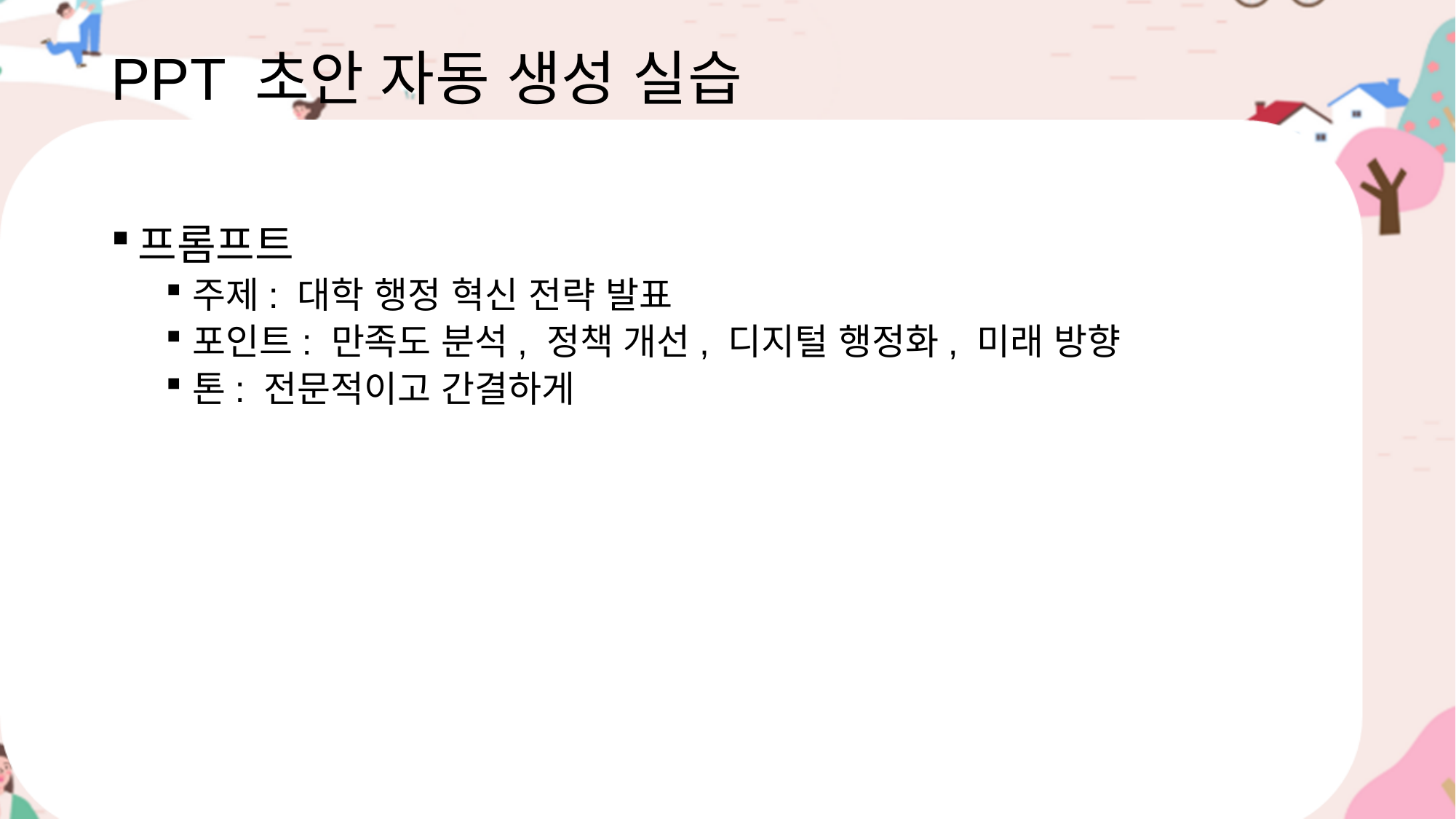

# PPT 초안 자동 생성 실습
프롬프트
주제: 대학 행정 혁신 전략 발표
포인트: 만족도 분석, 정책 개선, 디지털 행정화, 미래 방향
톤: 전문적이고 간결하게